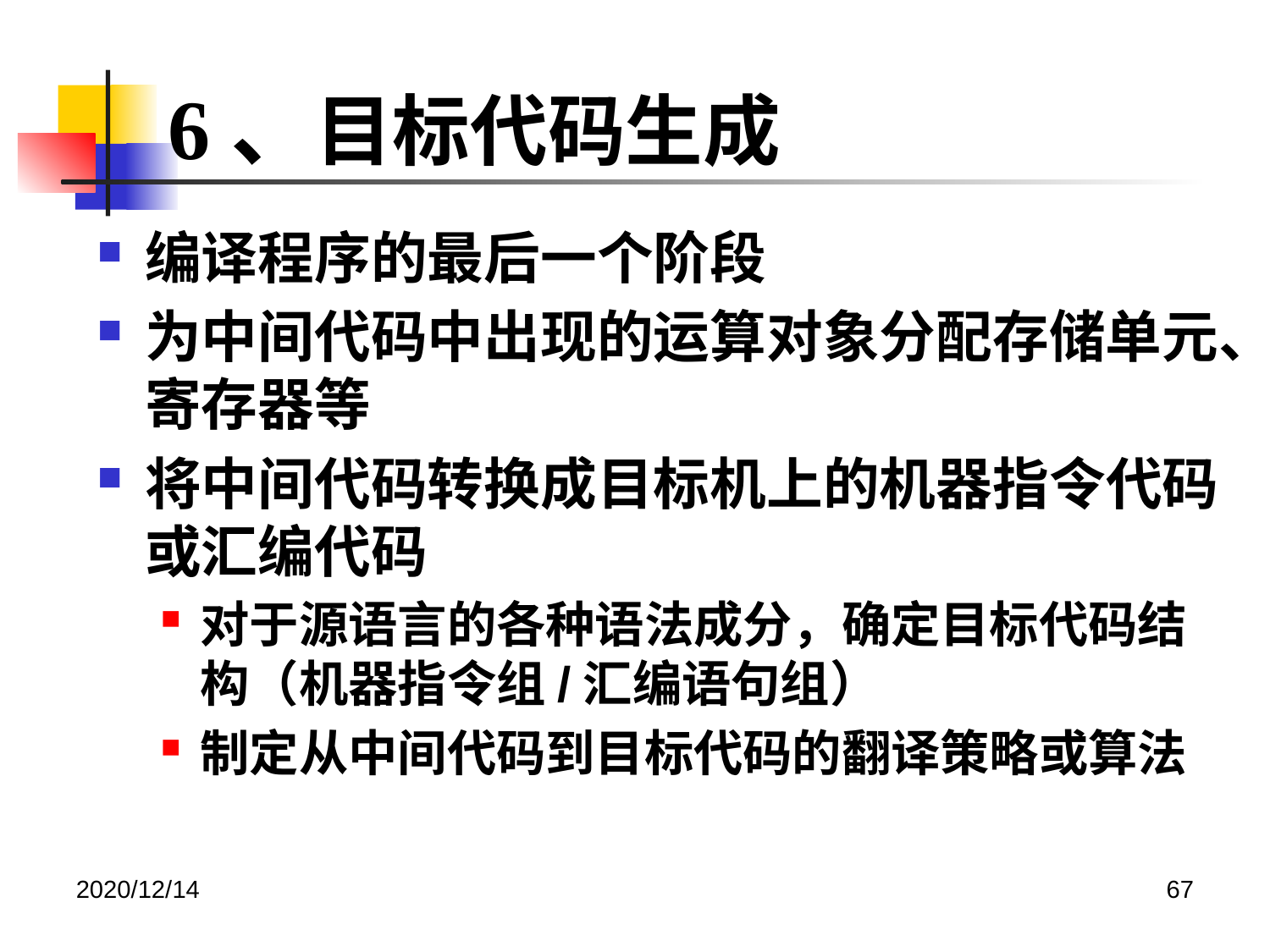

6、目标代码生成
编译程序的最后一个阶段
为中间代码中出现的运算对象分配存储单元、寄存器等
将中间代码转换成目标机上的机器指令代码或汇编代码
对于源语言的各种语法成分，确定目标代码结构（机器指令组/汇编语句组）
制定从中间代码到目标代码的翻译策略或算法
2020/12/14
67